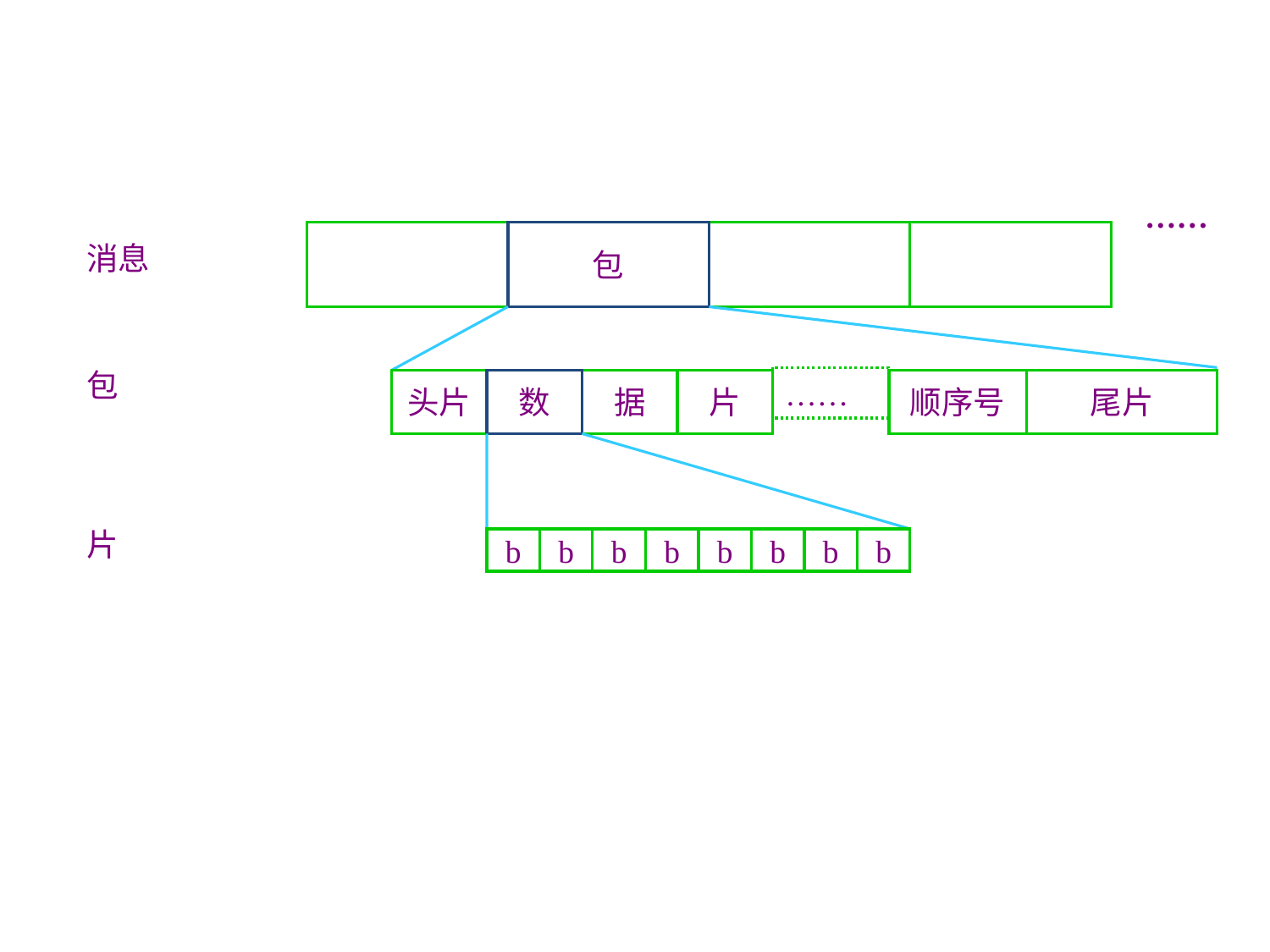

……

包

消息

……
头片
数
据
片
顺序号
尾片
包

b
b
b
b
b
b
b
b
片